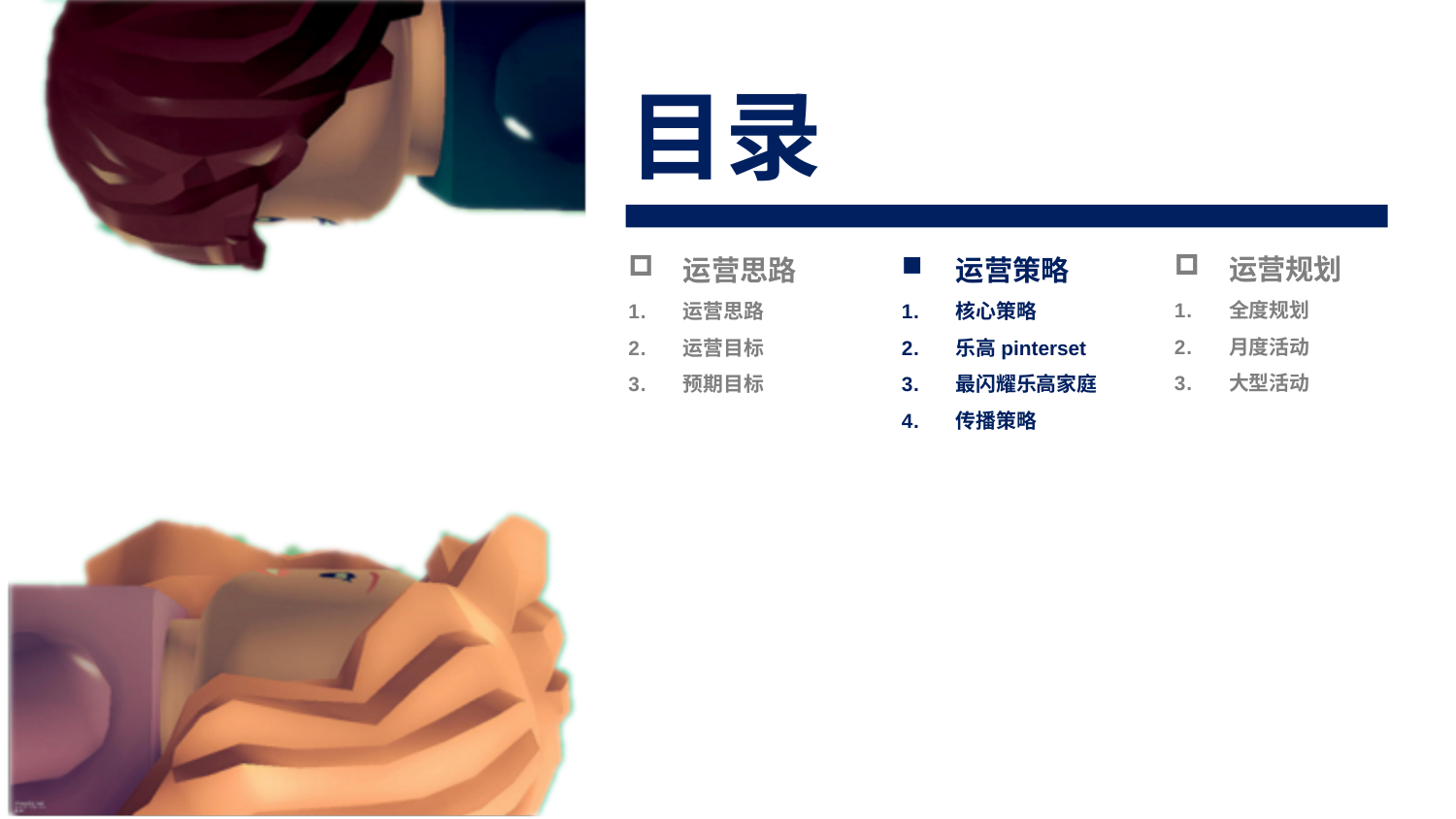

目录

运营规划
全度规划
月度活动
大型活动
运营思路
运营思路
运营目标
预期目标
运营策略
核心策略
乐高pinterset
最闪耀乐高家庭
传播策略